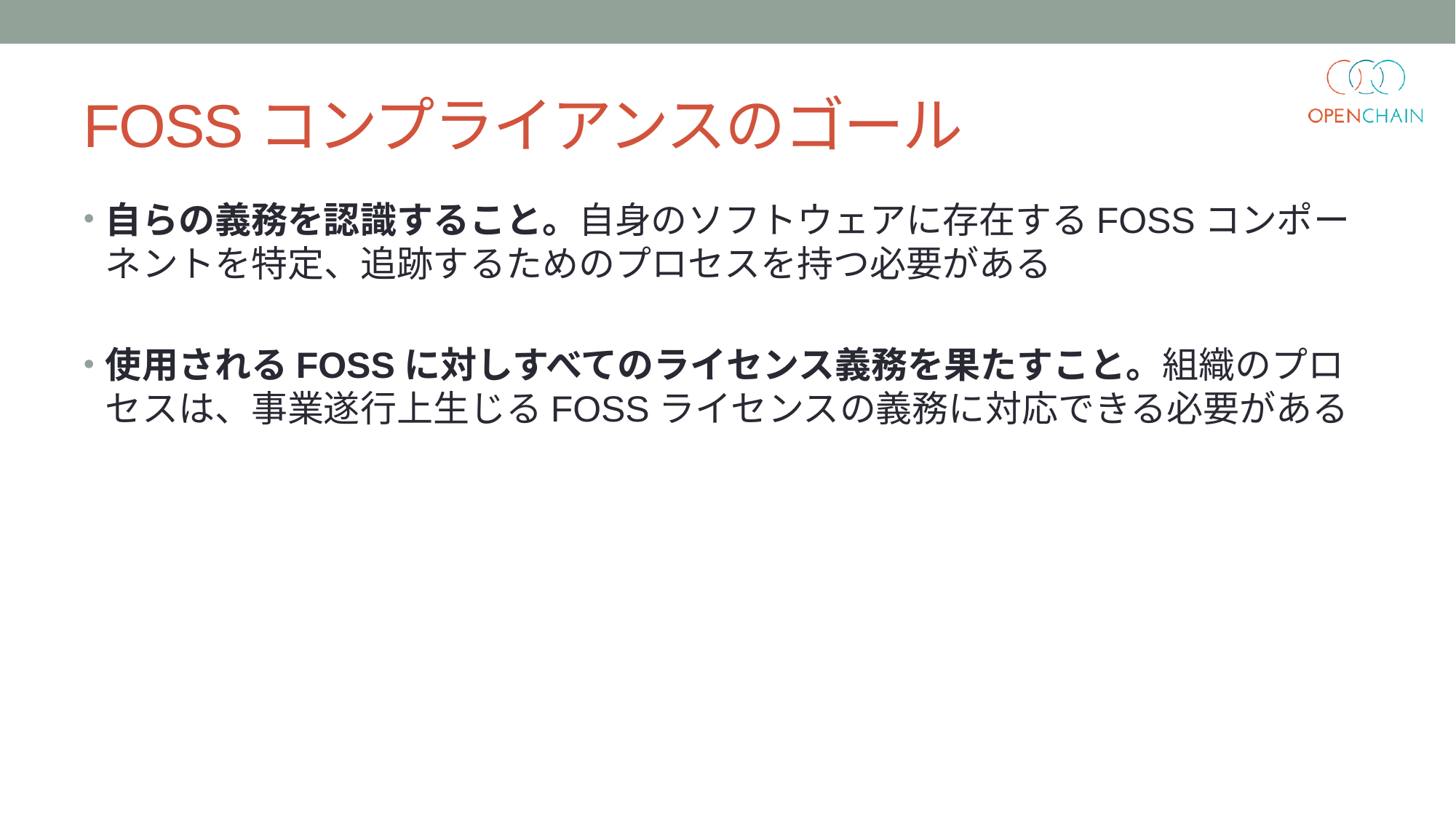

# FOSSコンプライアンスのゴール
自らの義務を認識すること。自身のソフトウェアに存在するFOSSコンポーネントを特定、追跡するためのプロセスを持つ必要がある

使用されるFOSSに対しすべてのライセンス義務を果たすこと。組織のプロセスは、事業遂行上生じるFOSSライセンスの義務に対応できる必要がある